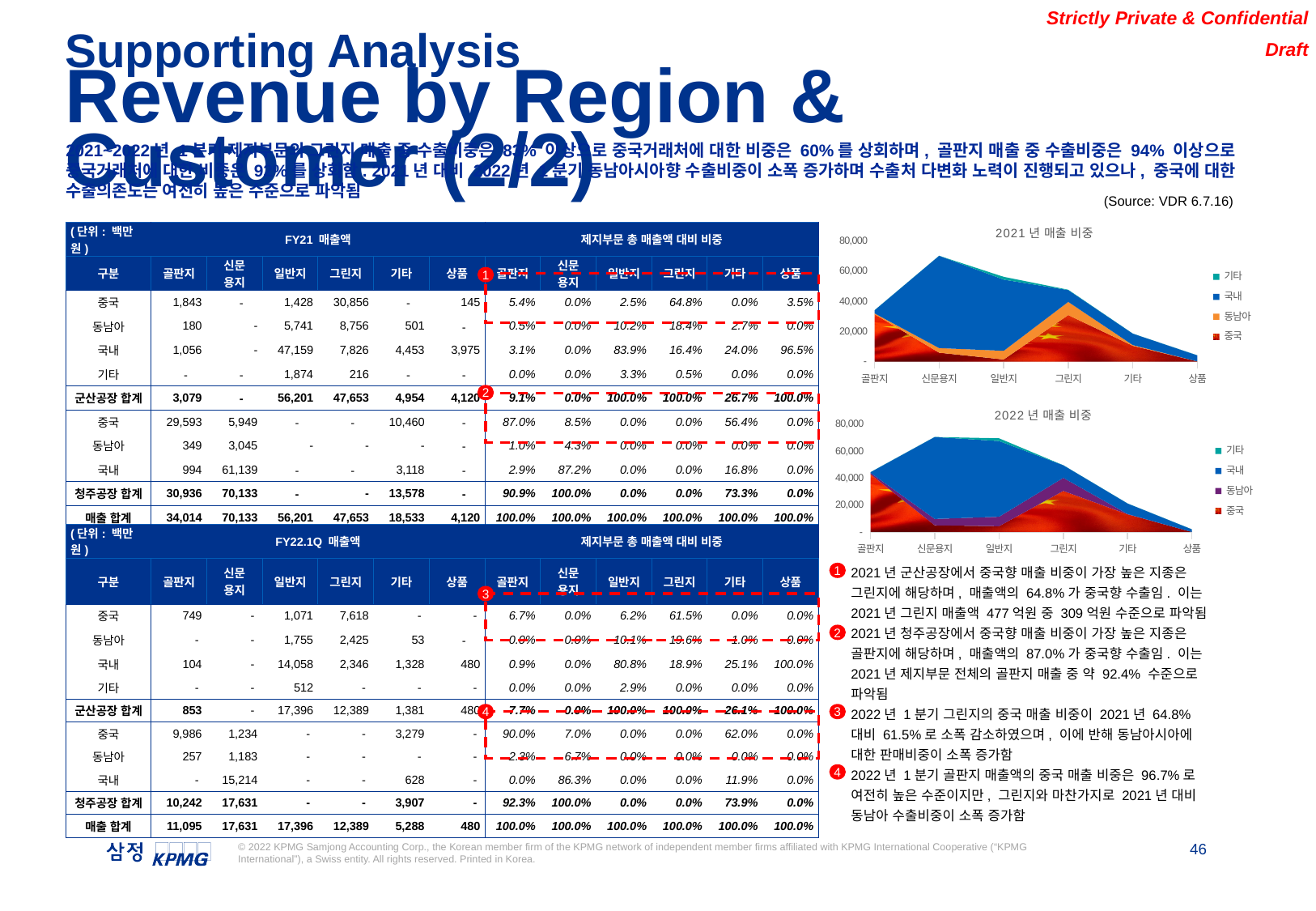

Supporting Analysis
Revenue by Region & Customer (2/2)
2021~2022년 1분기 제지부문의 그린지 매출 중 수출비중은 83% 이상으로 중국거래처에 대한 비중은 60%를 상회하며, 골판지 매출 중 수출비중은 94% 이상으로 중국거래처에 대한 비중은 92%를 상회함. 2021년 대비 2022년 1분기 동남아시아향 수출비중이 소폭 증가하며 수출처 다변화 노력이 진행되고 있으나, 중국에 대한 수출의존도는 여전히 높은 수준으로 파악됨
(Source: VDR 6.7.16)

### Chart: 2021년 매출 비중

| Category | 중국 | 동남아 | 국내 | 기타 |
|---|---|---|---|---|
| 골판지 | 31435.829896 | 528.450231 | 2050.0079100000003 | 0.0 |
| 신문용지 | 5948.624807 | 3044.797952 | 61139.28646 | 0.0 |
| 일반지 | 1427.526884 | 5741.01406 | 47158.906346 | 1874.010718 |
| 그린지 | 30856.474223 | 8755.529576 | 7825.890059 | 215.520814 |
| 기타 | 10460.383391 | 501.328639 | 7571.1679110000005 | 0.0 |
| 상품 | 145.158506 | 0.0 | 3975.092034 | 0.0 |
| (단위: 백만원) | FY21 매출액 |  |  |  |  |  | 제지부문 총 매출액 대비 비중 |  |  |  |  |  |
| --- | --- | --- | --- | --- | --- | --- | --- | --- | --- | --- | --- | --- |
| 구분 | 골판지 | 신문 용지 | 일반지 | 그린지 | 기타 | 상품 | 골판지 | 신문 용지 | 일반지 | 그린지 | 기타 | 상품 |
| 중국 | 1,843 | - | 1,428 | 30,856 | - | 145 | 5.4% | 0.0% | 2.5% | 64.8% | 0.0% | 3.5% |
| 동남아 | 180 | - | 5,741 | 8,756 | 501 | - | 0.5% | 0.0% | 10.2% | 18.4% | 2.7% | 0.0% |
| 국내 | 1,056 | - | 47,159 | 7,826 | 4,453 | 3,975 | 3.1% | 0.0% | 83.9% | 16.4% | 24.0% | 96.5% |
| 기타 | - | - | 1,874 | 216 | - | - | 0.0% | 0.0% | 3.3% | 0.5% | 0.0% | 0.0% |
| 군산공장 합계 | 3,079 | - | 56,201 | 47,653 | 4,954 | 4,120 | 9.1% | 0.0% | 100.0% | 100.0% | 26.7% | 100.0% |
| 중국 | 29,593 | 5,949 | - | - | 10,460 | - | 87.0% | 8.5% | 0.0% | 0.0% | 56.4% | 0.0% |
| 동남아 | 349 | 3,045 | - | - | - | - | 1.0% | 4.3% | 0.0% | 0.0% | 0.0% | 0.0% |
| 국내 | 994 | 61,139 | - | - | 3,118 | - | 2.9% | 87.2% | 0.0% | 0.0% | 16.8% | 0.0% |
| 청주공장 합계 | 30,936 | 70,133 | - | - | 13,578 | - | 90.9% | 100.0% | 0.0% | 0.0% | 73.3% | 0.0% |
| 매출 합계 | 34,014 | 70,133 | 56,201 | 47,653 | 18,533 | 4,120 | 100.0% | 100.0% | 100.0% | 100.0% | 100.0% | 100.0% |
1

### Chart: 2022년 매출 비중

| Category | 중국 | 동남아 | 국내 | 기타 |
|---|---|---|---|---|
| 골판지 | 42936.686608 | 1027.263884 | 417.4042 | 0.0 |
| 신문용지 | 4936.21368 | 4730.380684 | 60857.73646 | 0.0 |
| 일반지 | 4284.912988 | 7021.490276 | 56230.731028 | 2048.008632 |
| 그린지 | 30471.155336 | 9700.90396 | 9382.52172 | 0.0 |
| 기타 | 13116.11234 | 212.109364 | 7822.1230319999995 | 0.0 |
| 상품 | 0.0 | 0.0 | 1920.48948 | 0.0 |
2

| (단위: 백만원) | FY22.1Q 매출액 |  |  |  |  |  | 제지부문 총 매출액 대비 비중 |  |  |  |  |  |
| --- | --- | --- | --- | --- | --- | --- | --- | --- | --- | --- | --- | --- |
| 구분 | 골판지 | 신문 용지 | 일반지 | 그린지 | 기타 | 상품 | 골판지 | 신문 용지 | 일반지 | 그린지 | 기타 | 상품 |
| 중국 | 749 | - | 1,071 | 7,618 | - | - | 6.7% | 0.0% | 6.2% | 61.5% | 0.0% | 0.0% |
| 동남아 | - | - | 1,755 | 2,425 | 53 | - | 0.0% | 0.0% | 10.1% | 19.6% | 1.0% | 0.0% |
| 국내 | 104 | - | 14,058 | 2,346 | 1,328 | 480 | 0.9% | 0.0% | 80.8% | 18.9% | 25.1% | 100.0% |
| 기타 | - | - | 512 | - | - | - | 0.0% | 0.0% | 2.9% | 0.0% | 0.0% | 0.0% |
| 군산공장 합계 | 853 | - | 17,396 | 12,389 | 1,381 | 480 | 7.7% | 0.0% | 100.0% | 100.0% | 26.1% | 100.0% |
| 중국 | 9,986 | 1,234 | - | - | 3,279 | - | 90.0% | 7.0% | 0.0% | 0.0% | 62.0% | 0.0% |
| 동남아 | 257 | 1,183 | - | - | - | - | 2.3% | 6.7% | 0.0% | 0.0% | 0.0% | 0.0% |
| 국내 | - | 15,214 | - | - | 628 | - | 0.0% | 86.3% | 0.0% | 0.0% | 11.9% | 0.0% |
| 청주공장 합계 | 10,242 | 17,631 | - | - | 3,907 | - | 92.3% | 100.0% | 0.0% | 0.0% | 73.9% | 0.0% |
| 매출 합계 | 11,095 | 17,631 | 17,396 | 12,389 | 5,288 | 480 | 100.0% | 100.0% | 100.0% | 100.0% | 100.0% | 100.0% |
2021년 군산공장에서 중국향 매출 비중이 가장 높은 지종은 그린지에 해당하며, 매출액의 64.8%가 중국향 수출임. 이는 2021년 그린지 매출액 477억원 중 309억원 수준으로 파악됨
2021년 청주공장에서 중국향 매출 비중이 가장 높은 지종은 골판지에 해당하며, 매출액의 87.0%가 중국향 수출임. 이는 2021년 제지부문 전체의 골판지 매출 중 약 92.4% 수준으로 파악됨
2022년 1분기 그린지의 중국 매출 비중이 2021년 64.8% 대비 61.5%로 소폭 감소하였으며, 이에 반해 동남아시아에 대한 판매비중이 소폭 증가함
2022년 1분기 골판지 매출액의 중국 매출 비중은 96.7%로 여전히 높은 수준이지만, 그린지와 마찬가지로 2021년 대비 동남아 수출비중이 소폭 증가함
1
3

2
4
3

4